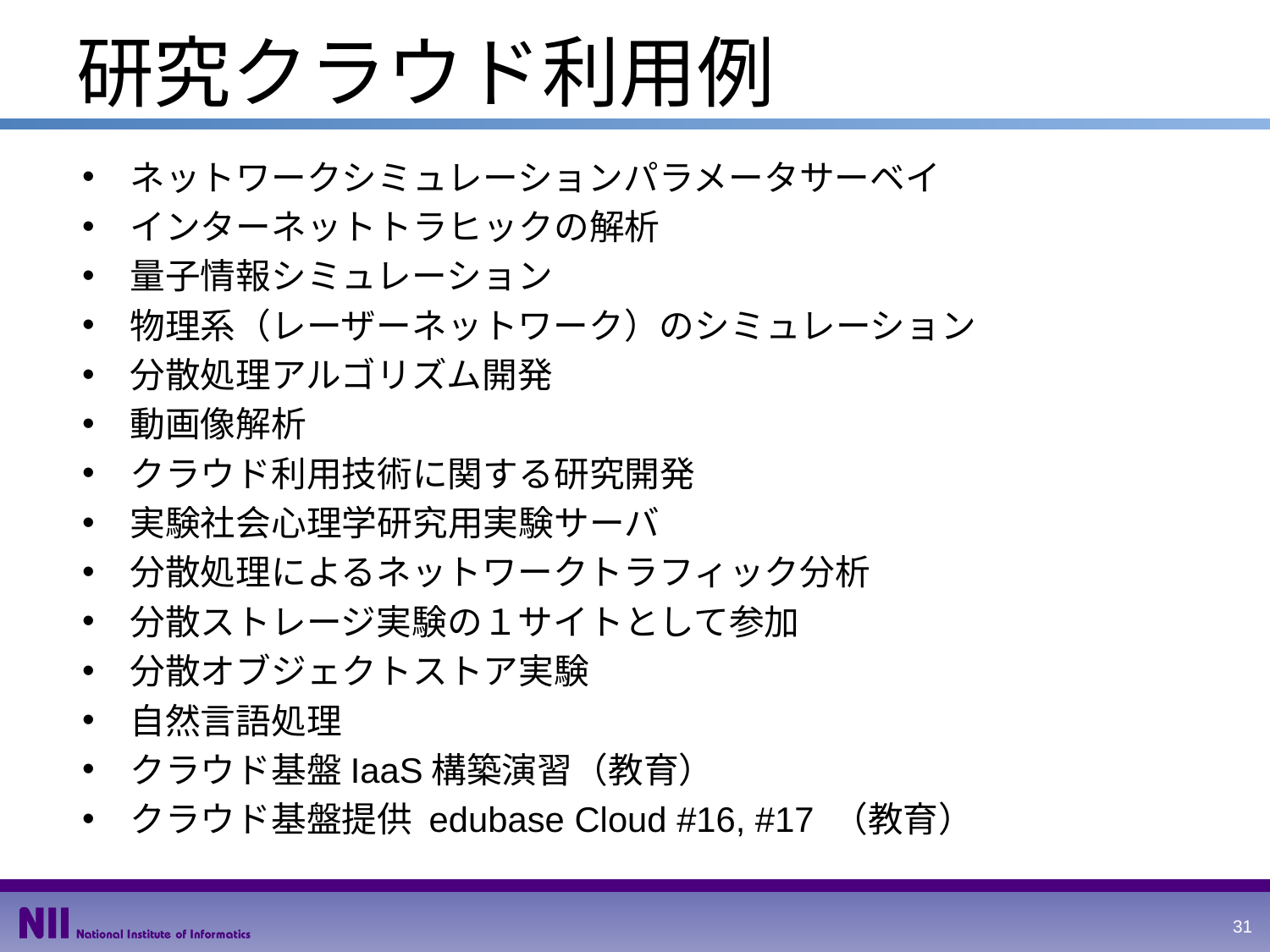

# 研究クラウド利用例
ネットワークシミュレーションパラメータサーベイ
インターネットトラヒックの解析
量子情報シミュレーション
物理系（レーザーネットワーク）のシミュレーション
分散処理アルゴリズム開発
動画像解析
クラウド利用技術に関する研究開発
実験社会心理学研究用実験サーバ
分散処理によるネットワークトラフィック分析
分散ストレージ実験の１サイトとして参加
分散オブジェクトストア実験
自然言語処理
クラウド基盤IaaS構築演習（教育）
クラウド基盤提供 edubase Cloud #16, #17 （教育）

31